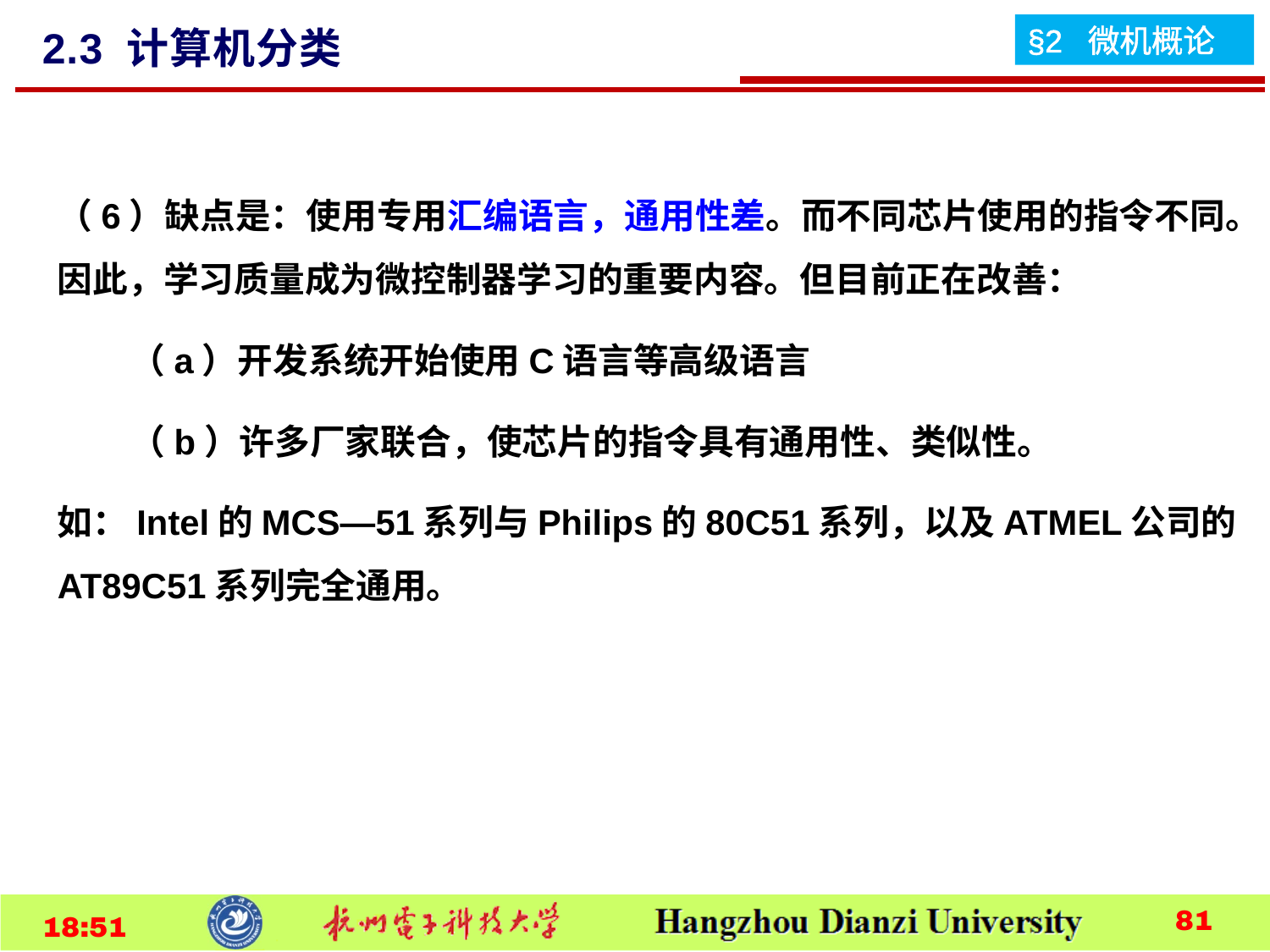

2.3 计算机分类
（6）缺点是：使用专用汇编语言，通用性差。而不同芯片使用的指令不同。因此，学习质量成为微控制器学习的重要内容。但目前正在改善：
        （a）开发系统开始使用C语言等高级语言
        （b）许多厂家联合，使芯片的指令具有通用性、类似性。
如：Intel的MCS—51系列与Philips的80C51系列，以及ATMEL公司的AT89C51系列完全通用。